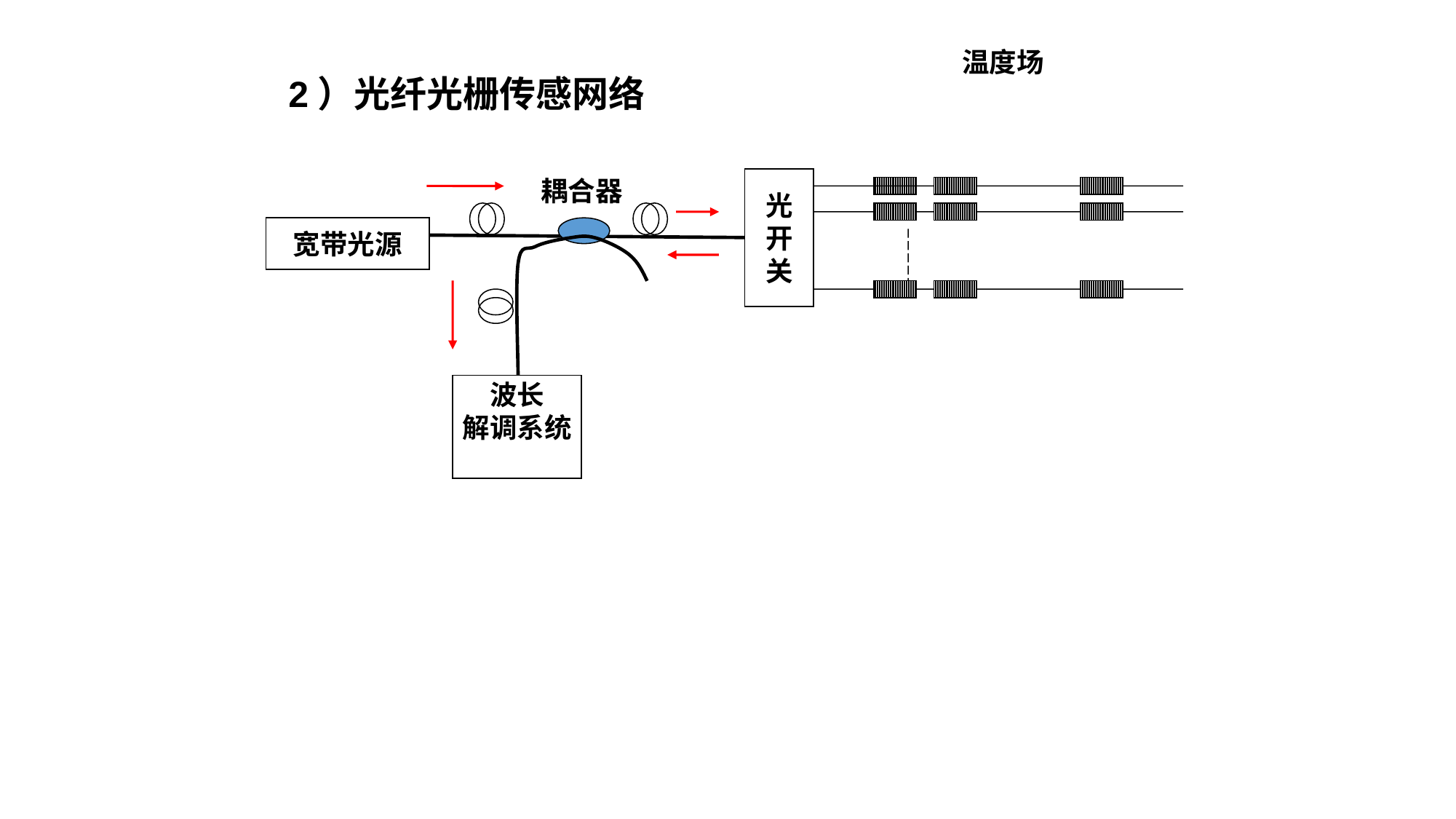

温度场
2）光纤光栅传感网络
光
开
关
耦合器

宽带光源

波长
解调系统